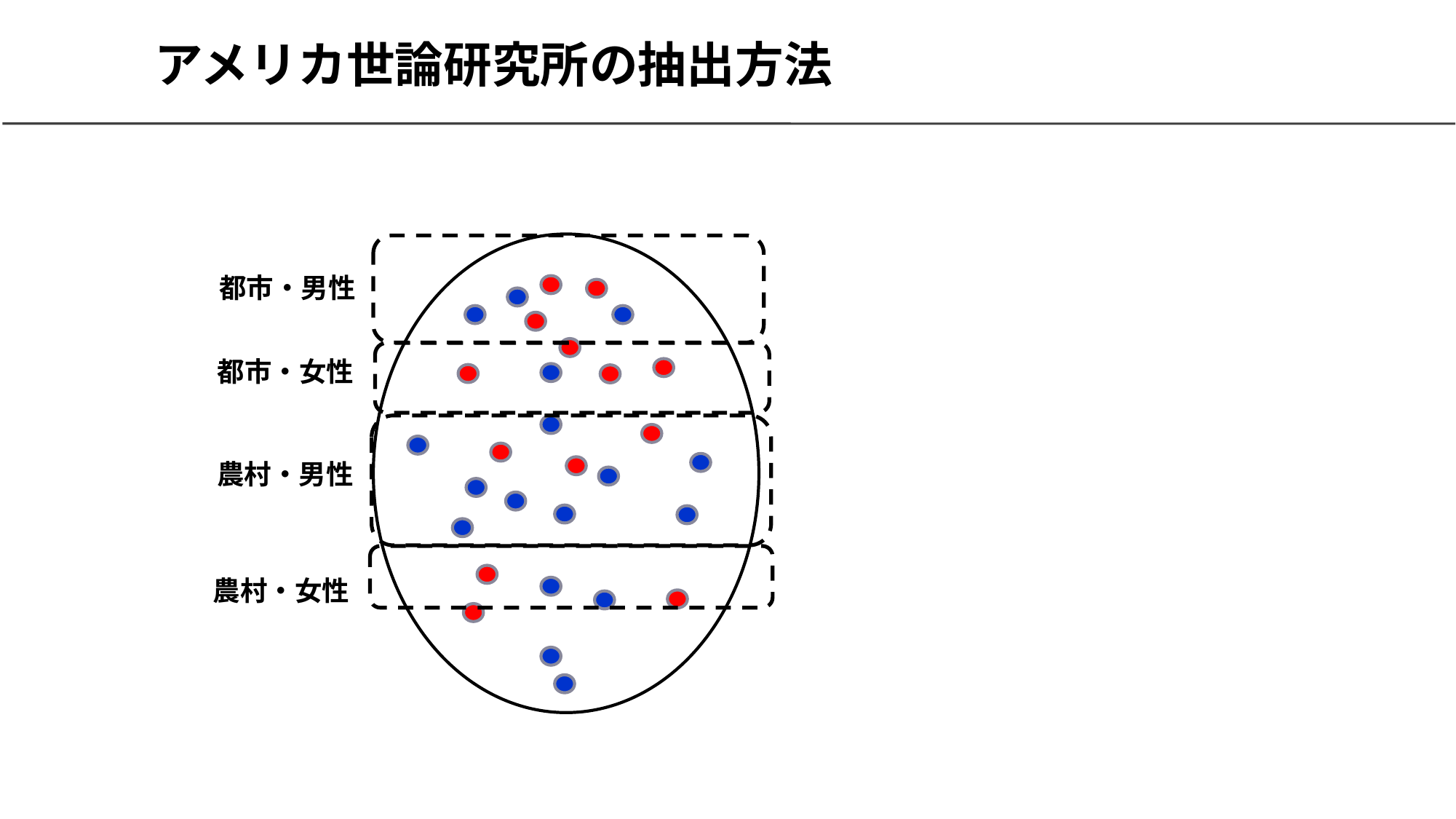

# アメリカ世論研究所の抽出方法

都市・男性

都市・女性

農村・男性

農村・女性